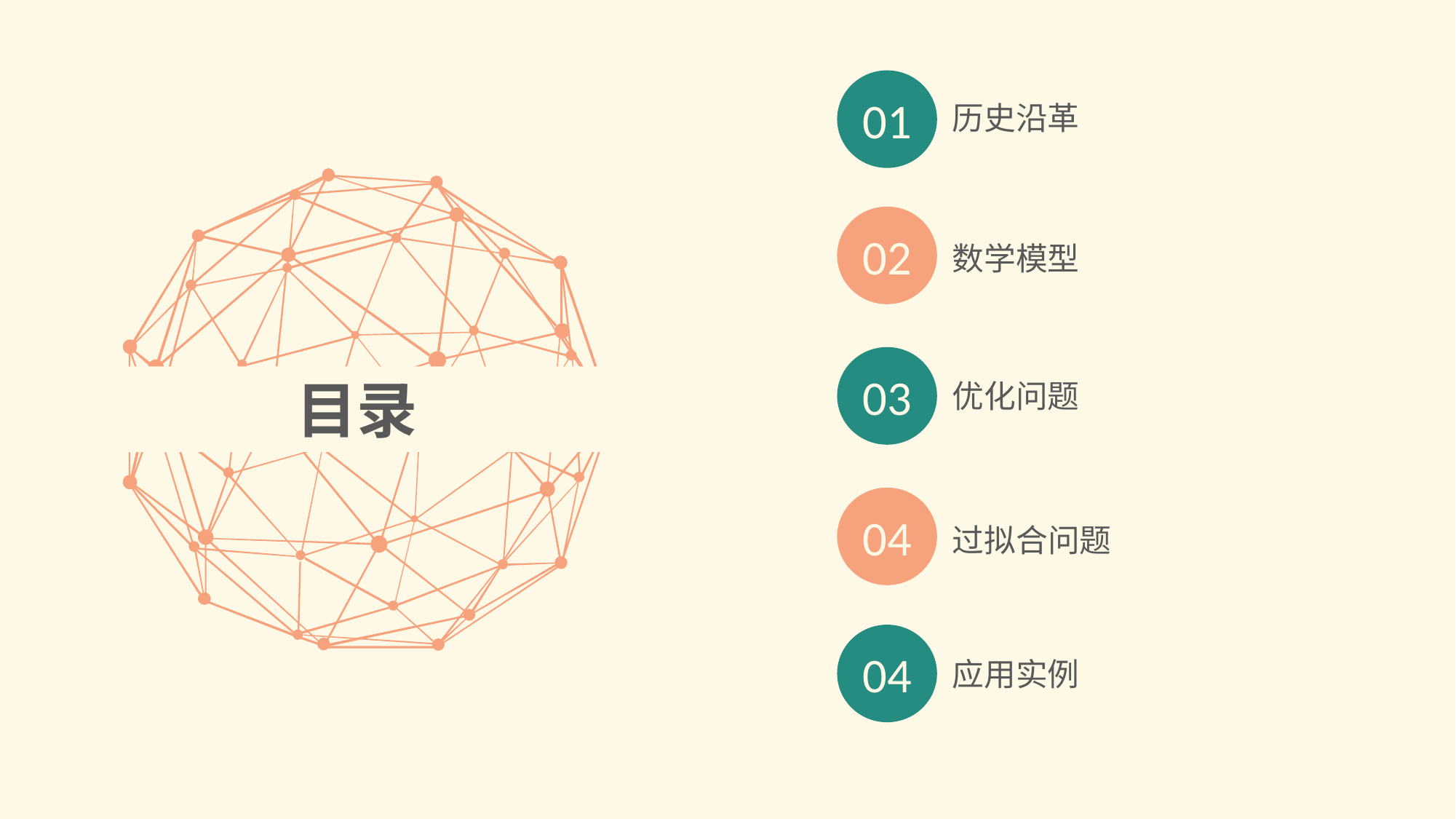

01
历史沿革

02
数学模型
03
优化问题

目录
04
过拟合问题
04
应用实例